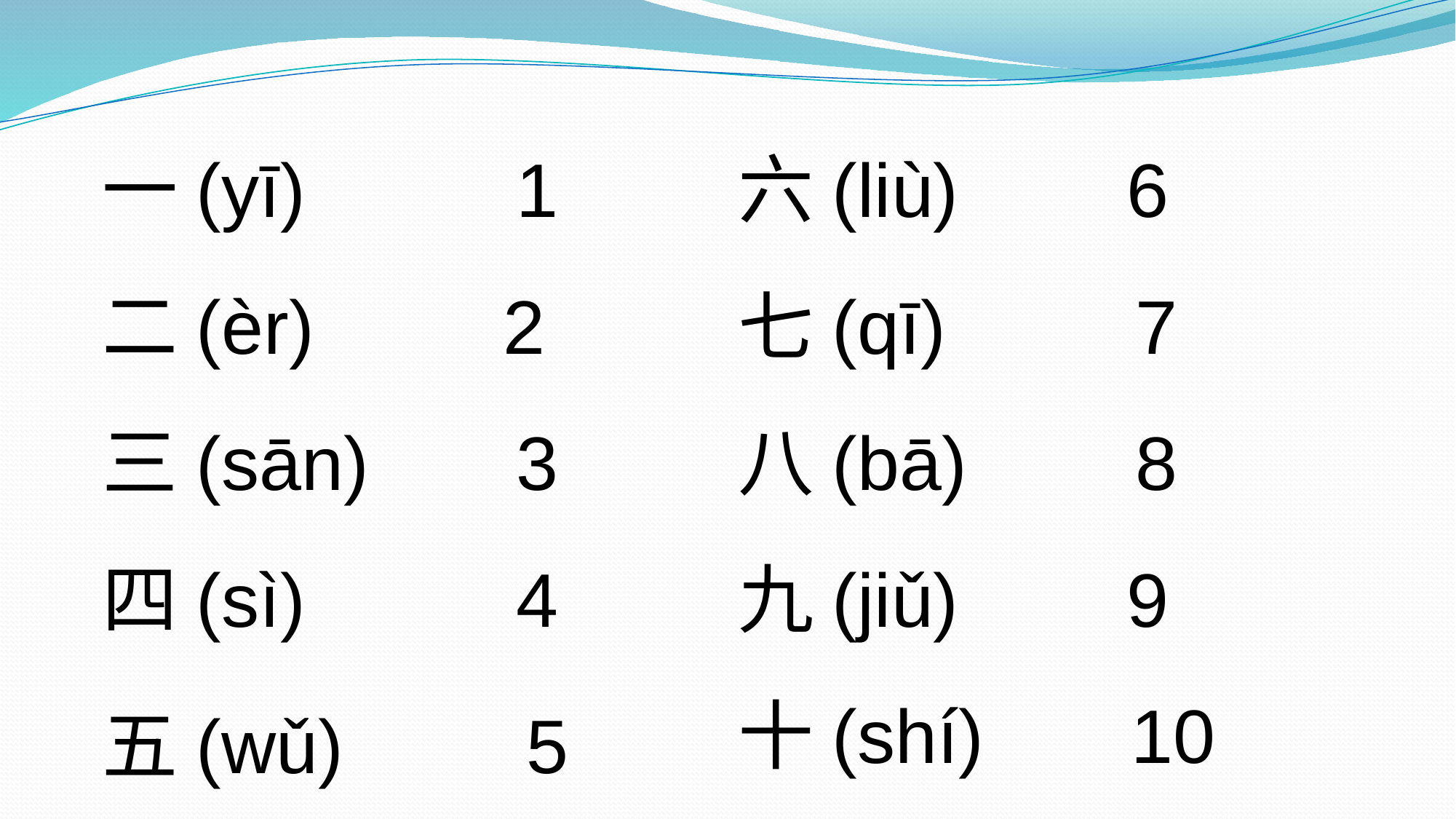

一(yī)          1
二(èr)         2
三(sān)       3
四(sì)          4
五(wǔ)      5
六(liù)        6
七(qī)         7
八(bā)        8
九(jiǔ)        9
十(shí)       10